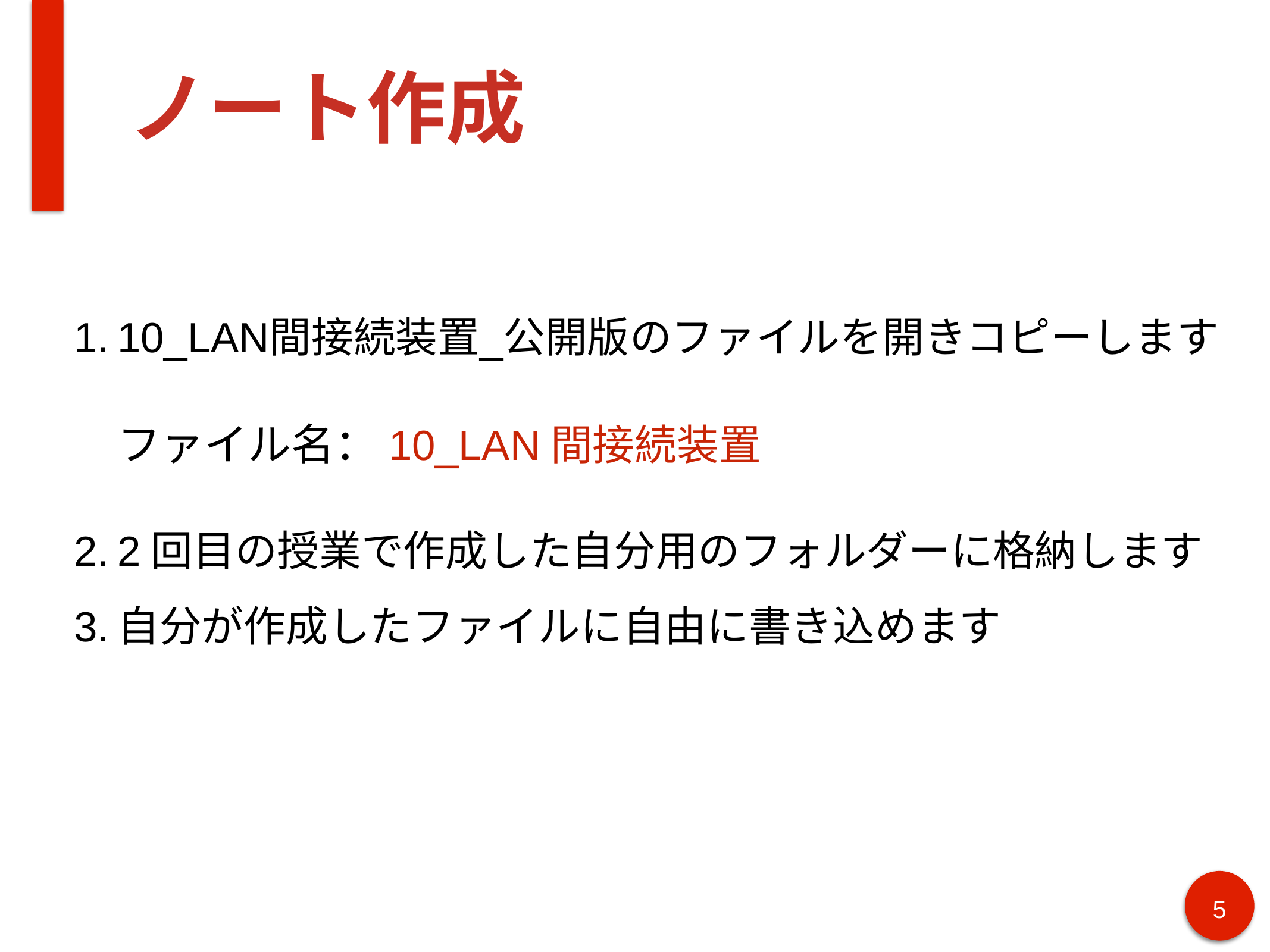

# ノート作成

10_LAN間接続装置_公開版のファイルを開きコピーします
ファイル名：10_LAN間接続装置
2回目の授業で作成した自分用のフォルダーに格納します
自分が作成したファイルに自由に書き込めます
5